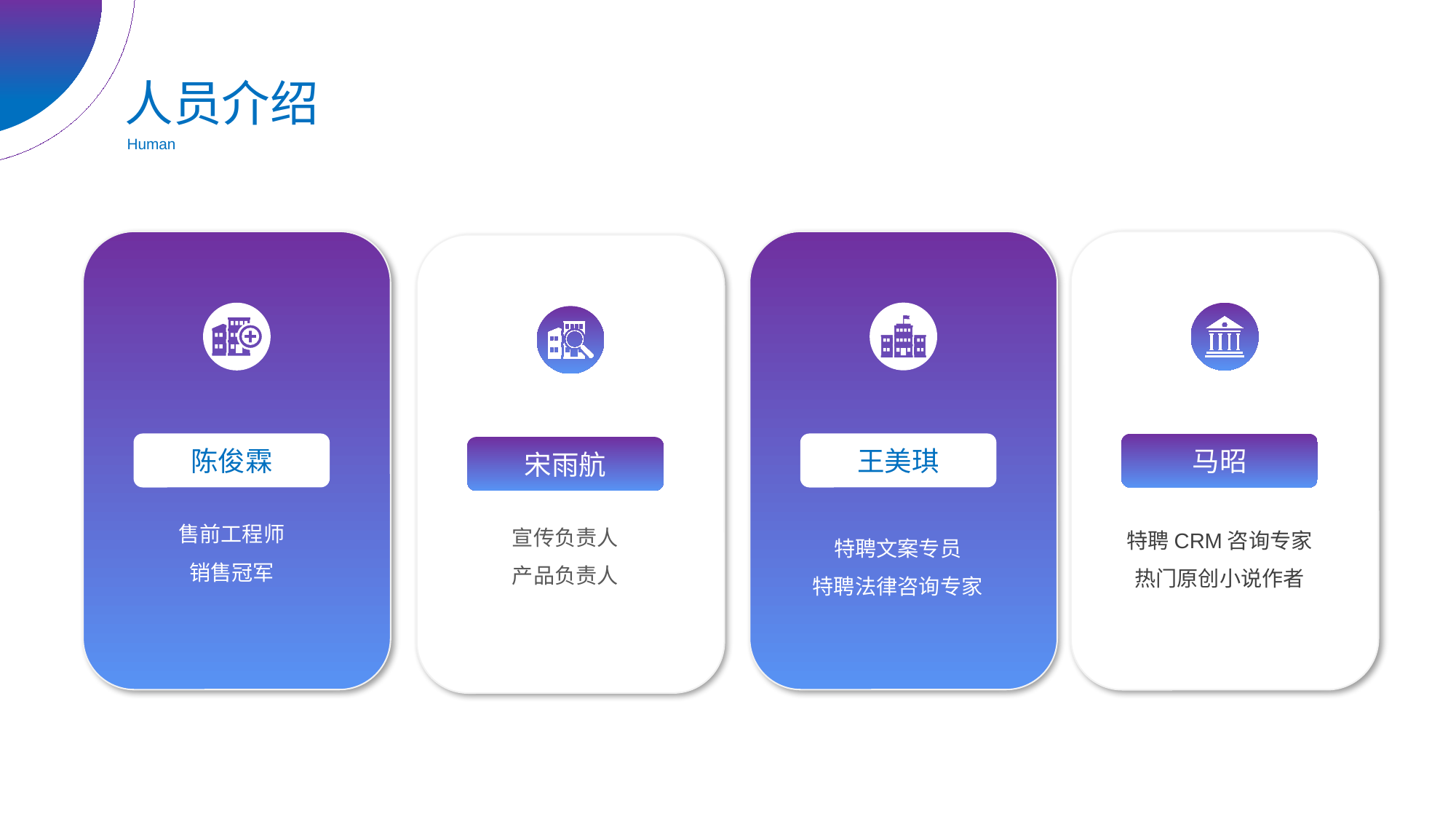

人员介绍
Human

陈俊霖
售前工程师
销售冠军

王美琪
特聘文案专员
特聘法律咨询专家

马昭
特聘CRM咨询专家
热门原创小说作者

宋雨航
宣传负责人
产品负责人